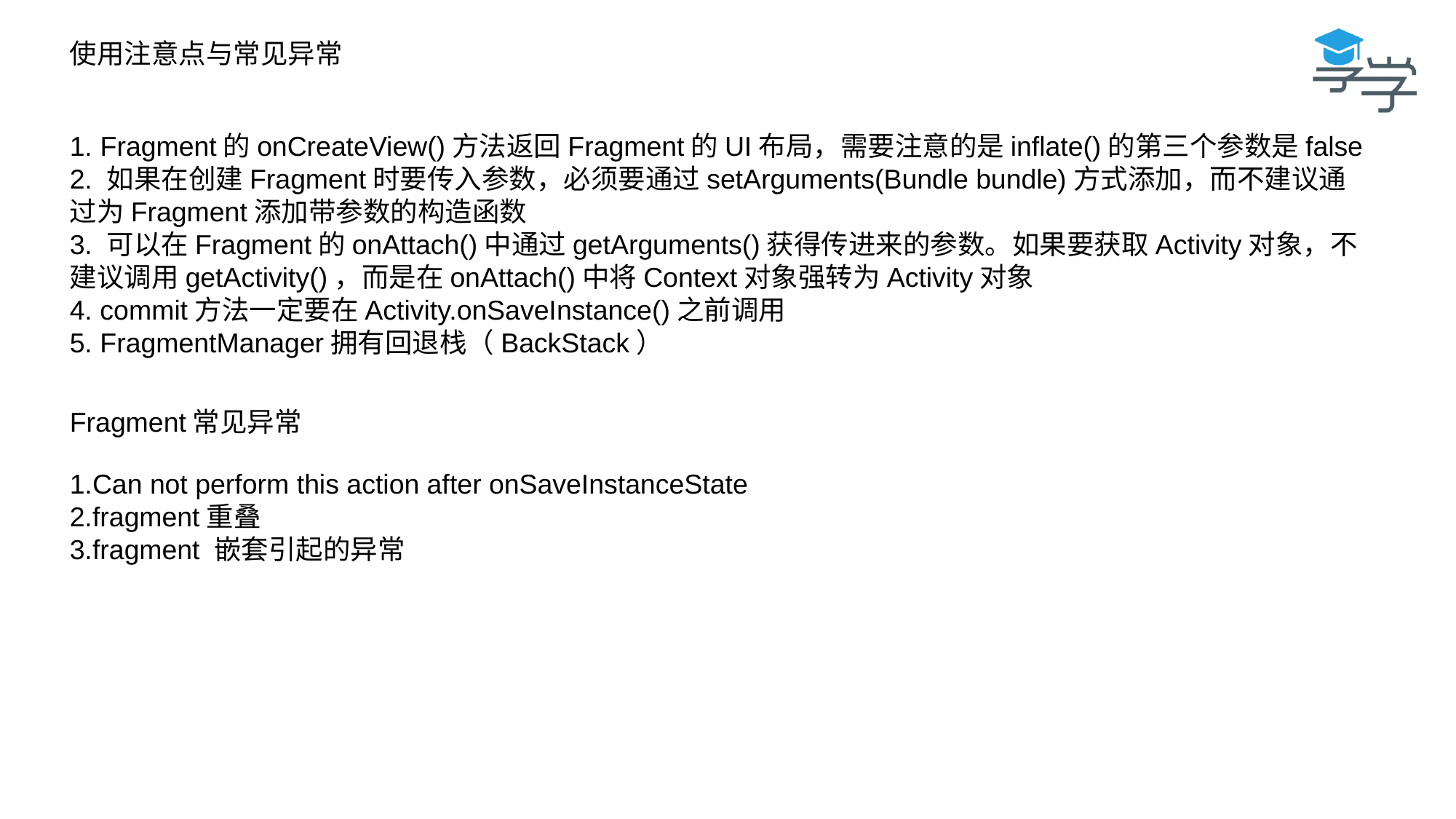

使用注意点与常见异常
1. Fragment的onCreateView()方法返回Fragment的UI布局，需要注意的是inflate()的第三个参数是false
2. 如果在创建Fragment时要传入参数，必须要通过setArguments(Bundle bundle)方式添加，而不建议通过为Fragment添加带参数的构造函数
3. 可以在Fragment的onAttach()中通过getArguments()获得传进来的参数。如果要获取Activity对象，不建议调用getActivity()，而是在onAttach()中将Context对象强转为Activity对象
4. commit方法一定要在Activity.onSaveInstance()之前调用
5. FragmentManager拥有回退栈（BackStack）

Fragment常见异常
1.Can not perform this action after onSaveInstanceState
2.fragment重叠
3.fragment 嵌套引起的异常